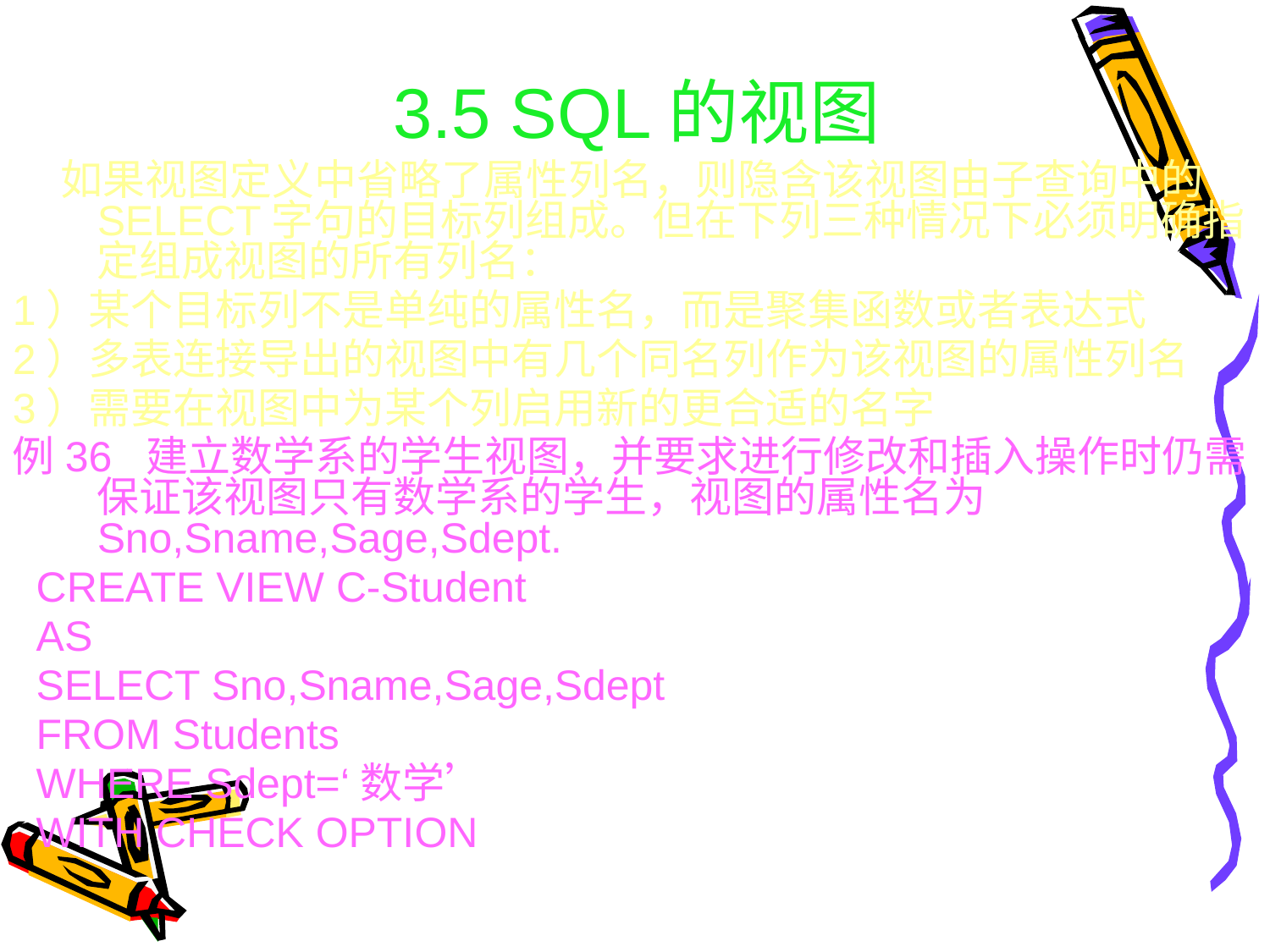

# 3.5 SQL的视图
    如果视图定义中省略了属性列名，则隐含该视图由子查询中的SELECT字句的目标列组成。但在下列三种情况下必须明确指定组成视图的所有列名：
1）某个目标列不是单纯的属性名，而是聚集函数或者表达式
2）多表连接导出的视图中有几个同名列作为该视图的属性列名
3）需要在视图中为某个列启用新的更合适的名字
例36  建立数学系的学生视图，并要求进行修改和插入操作时仍需保证该视图只有数学系的学生，视图的属性名为Sno,Sname,Sage,Sdept.
  CREATE VIEW C-Student
  AS
  SELECT Sno,Sname,Sage,Sdept
  FROM Students
  WHERE Sdept=‘数学’
  WITH CHECK OPTION